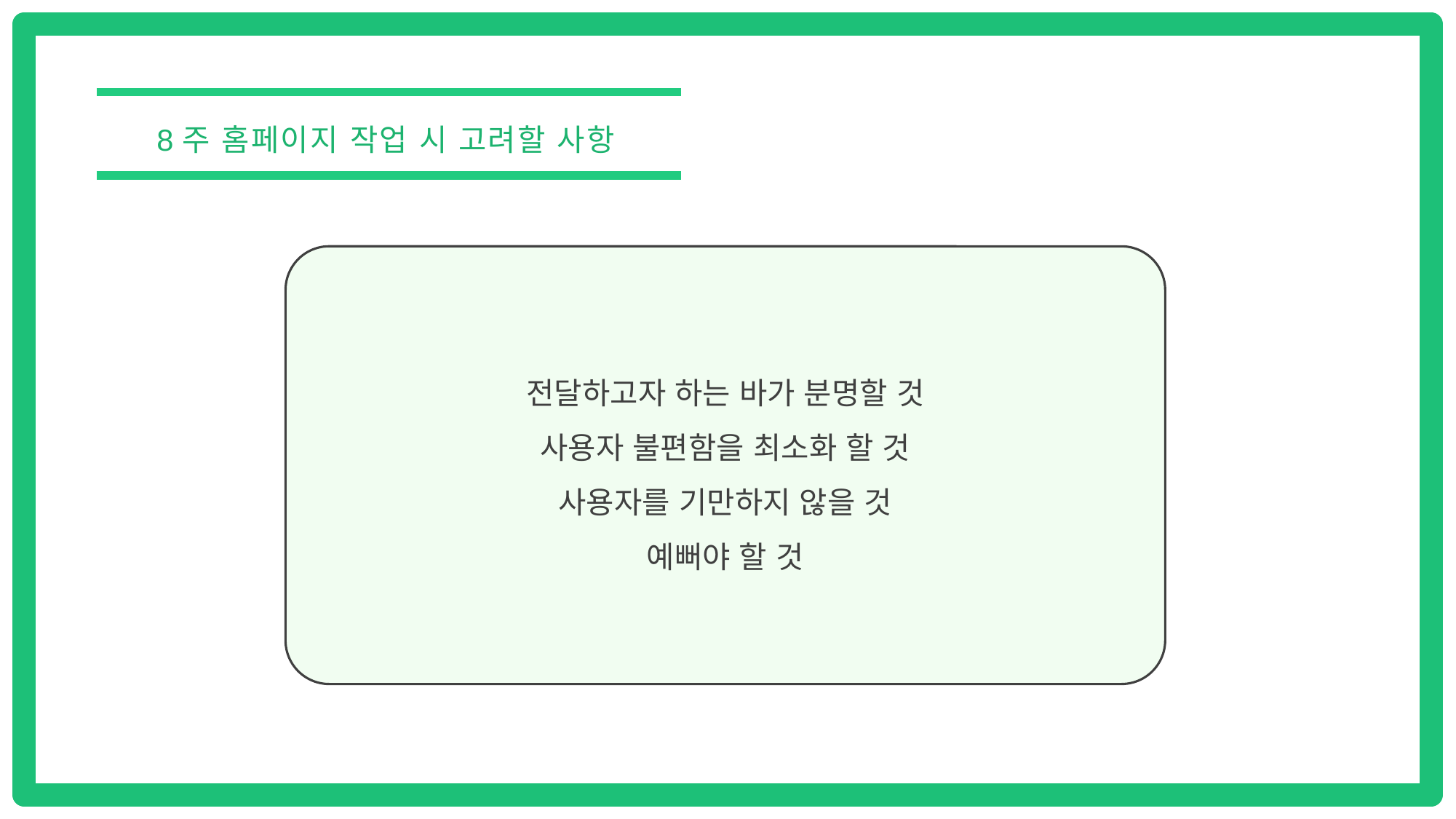

8주 홈페이지 작업 시 고려할 사항
전달하고자 하는 바가 분명할 것
사용자 불편함을 최소화 할 것
사용자를 기만하지 않을 것
예뻐야 할 것